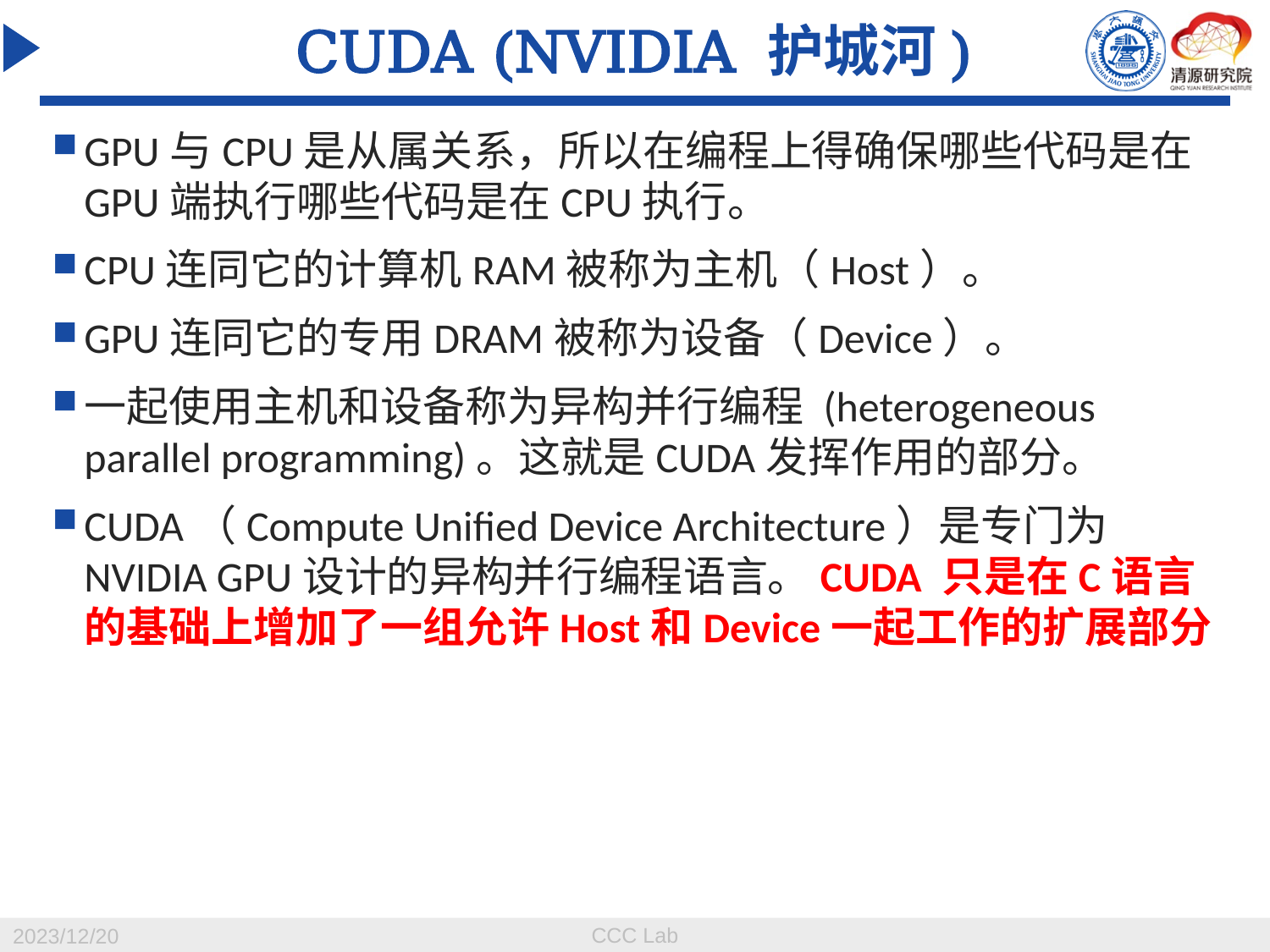

# CUDA (NVIDIA 护城河)
GPU与CPU是从属关系，所以在编程上得确保哪些代码是在GPU端执行哪些代码是在CPU执行。
CPU连同它的计算机RAM被称为主机（Host）。
GPU连同它的专用DRAM被称为设备（Device）。
一起使用主机和设备称为异构并行编程 (heterogeneous parallel programming)。这就是CUDA发挥作用的部分。
CUDA（Compute Unified Device Architecture）是专门为NVIDIA GPU设计的异构并行编程语言。CUDA 只是在C语言的基础上增加了一组允许Host和Device一起工作的扩展部分
CCC Lab
2023/12/20